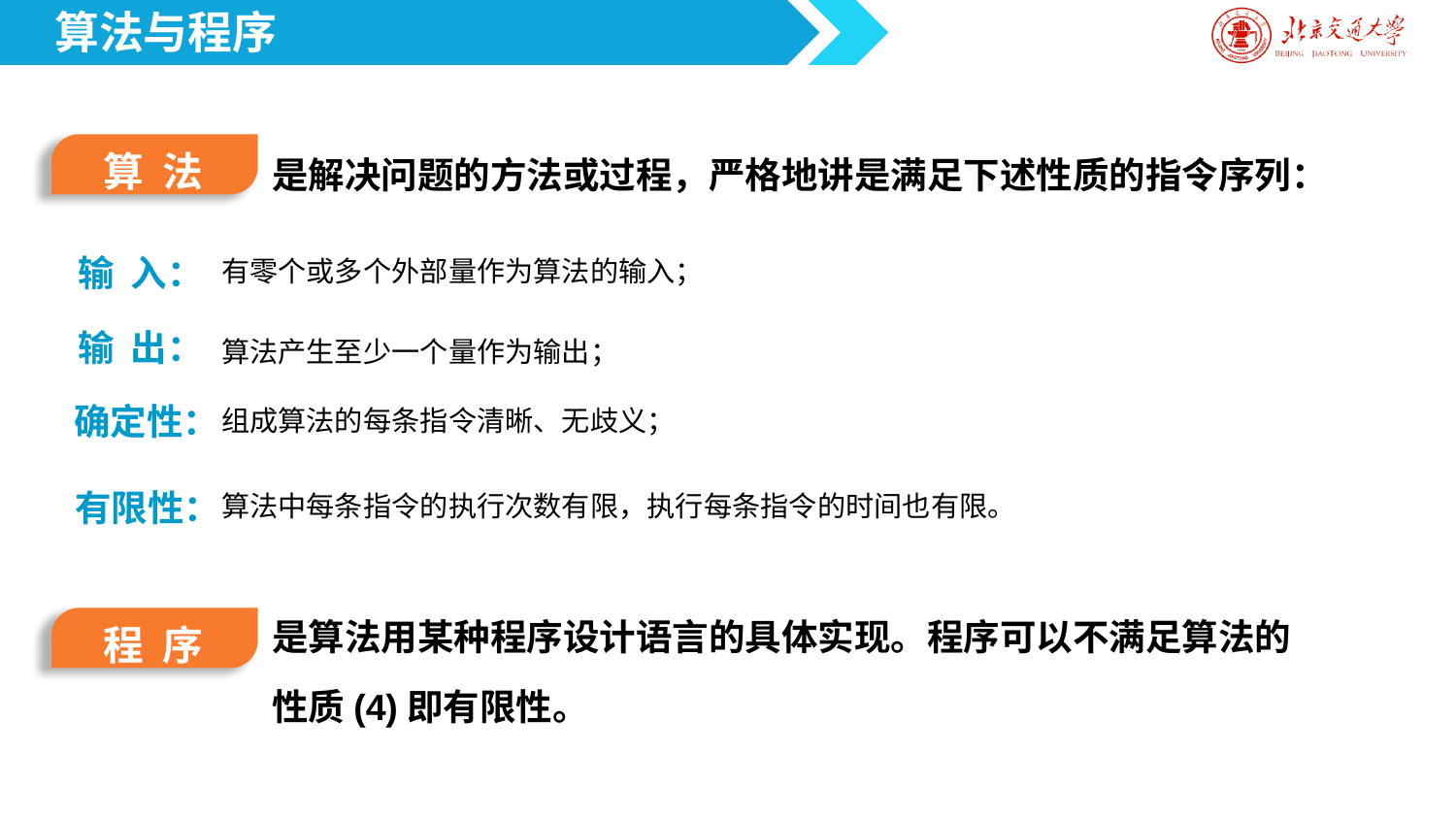

算法与程序
算  法
是解决问题的方法或过程，严格地讲是满足下述性质的指令序列：

输  入：
有零个或多个外部量作为算法的输入；
输  出：
算法产生至少一个量作为输出；
确定性：

组成算法的每条指令清晰、无歧义；
有限性：
算法中每条指令的执行次数有限，执行每条指令的时间也有限。
是算法用某种程序设计语言的具体实现。程序可以不满足算法的性质(4)即有限性。
程  序